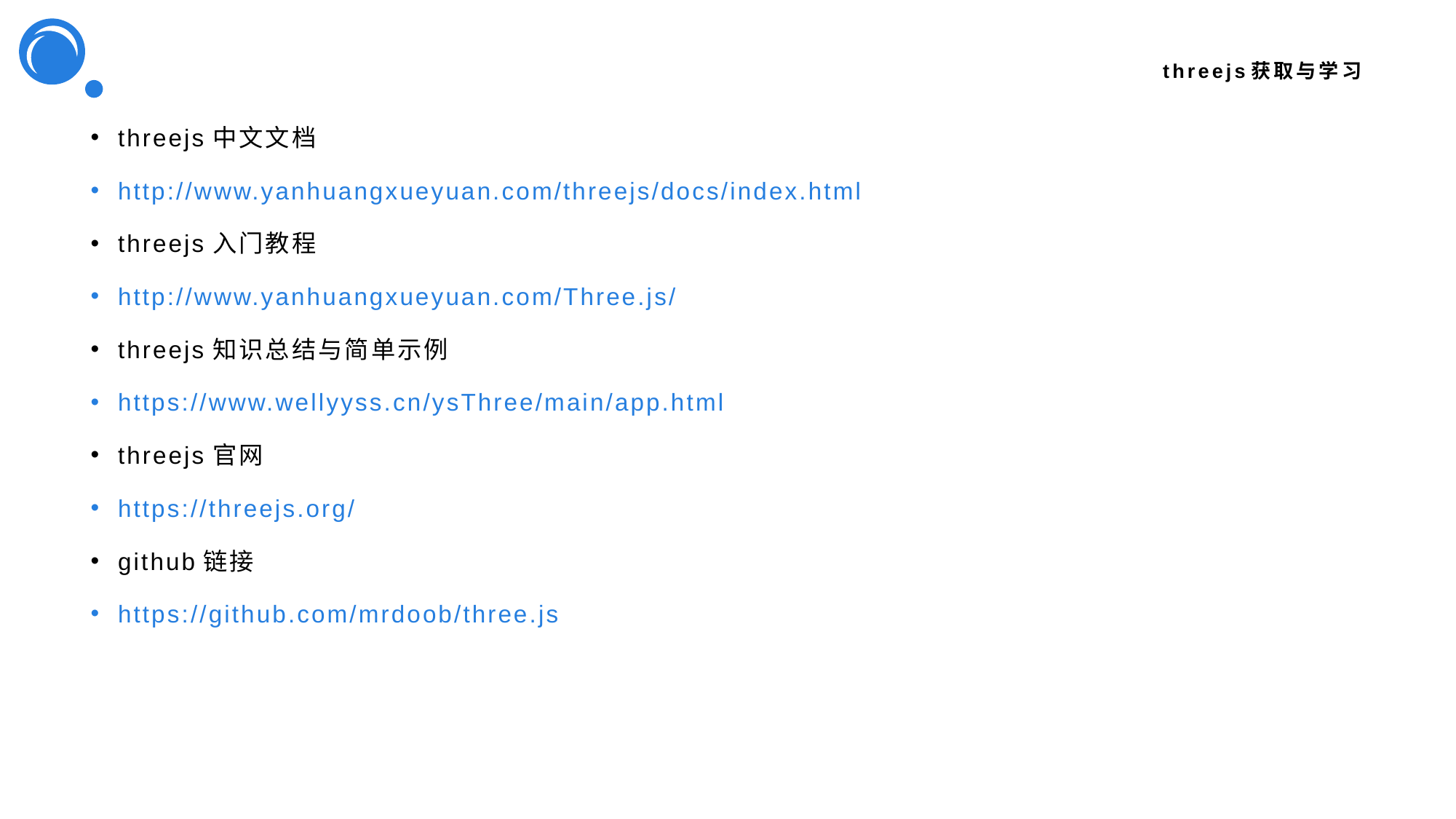

# threejs获取与学习
threejs中文文档
http://www.yanhuangxueyuan.com/threejs/docs/index.html
threejs入门教程
http://www.yanhuangxueyuan.com/Three.js/
threejs知识总结与简单示例
https://www.wellyyss.cn/ysThree/main/app.html
threejs官网
https://threejs.org/
github链接
https://github.com/mrdoob/three.js